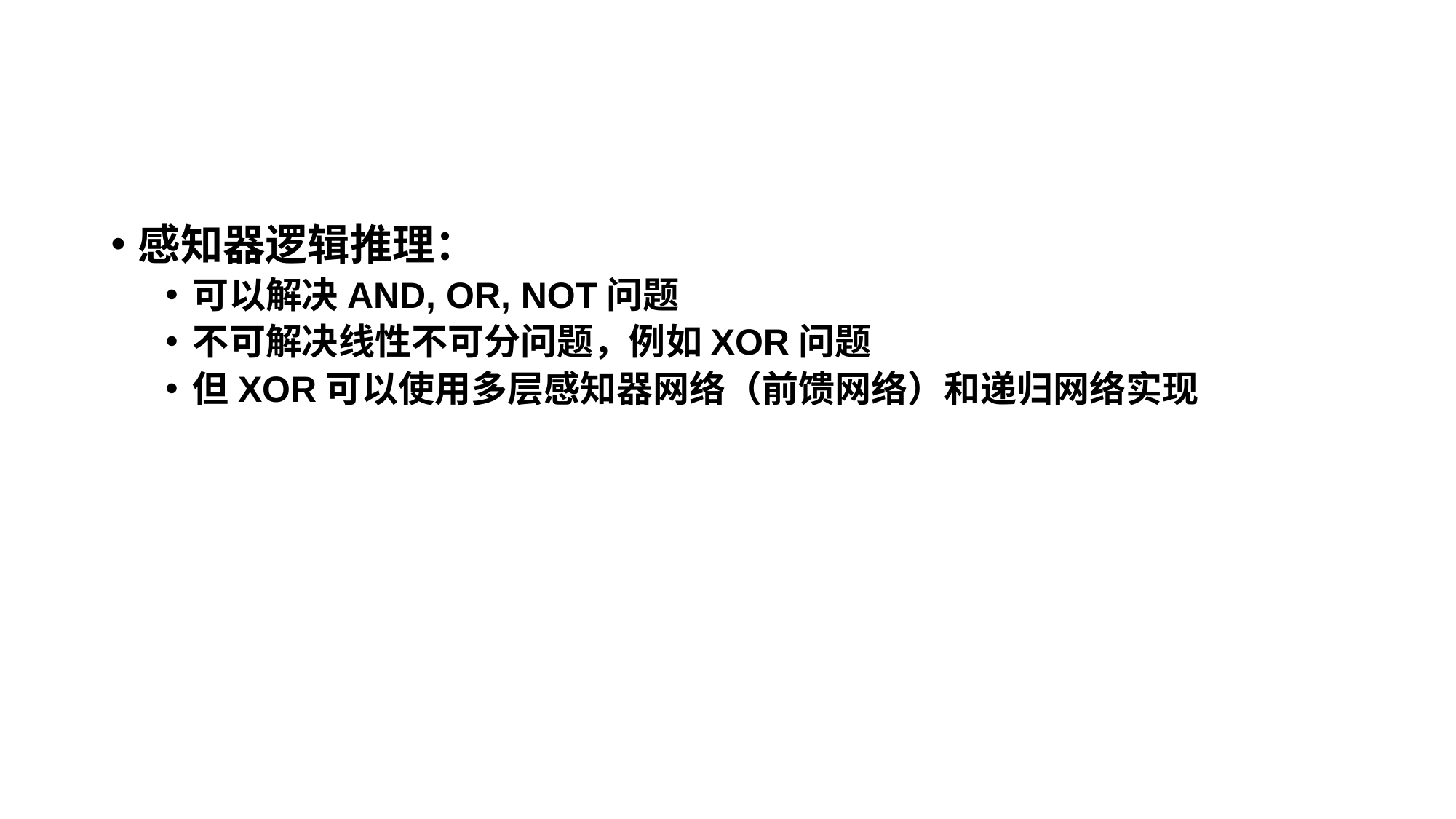

#
感知器逻辑推理：
可以解决AND, OR, NOT问题
不可解决线性不可分问题，例如XOR问题
但XOR可以使用多层感知器网络（前馈网络）和递归网络实现